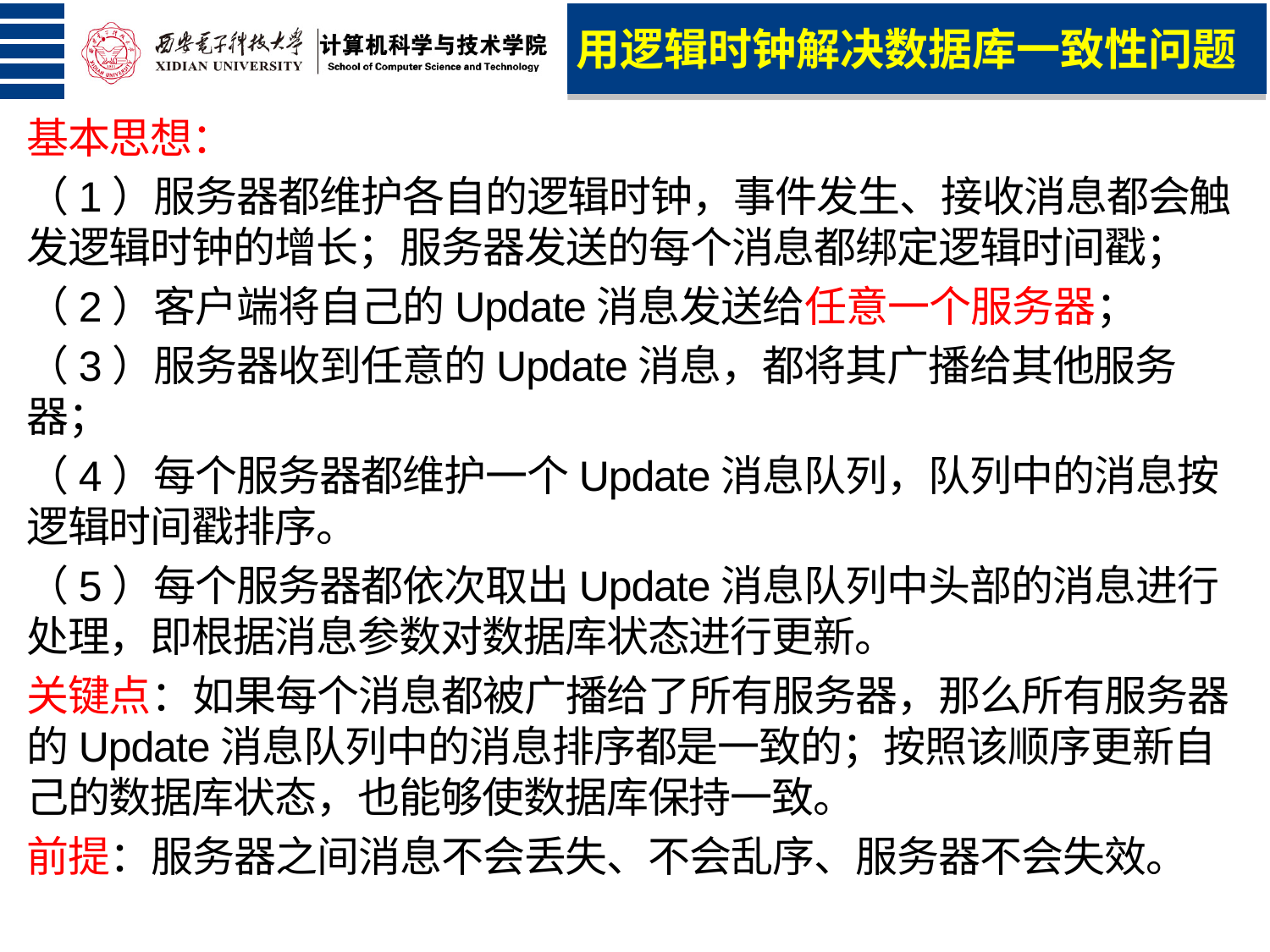

用逻辑时钟解决数据库一致性问题
基本思想：
（1）服务器都维护各自的逻辑时钟，事件发生、接收消息都会触发逻辑时钟的增长；服务器发送的每个消息都绑定逻辑时间戳；
（2）客户端将自己的Update消息发送给任意一个服务器；
（3）服务器收到任意的Update消息，都将其广播给其他服务器；
（4）每个服务器都维护一个Update消息队列，队列中的消息按逻辑时间戳排序。
（5）每个服务器都依次取出Update消息队列中头部的消息进行处理，即根据消息参数对数据库状态进行更新。
关键点：如果每个消息都被广播给了所有服务器，那么所有服务器的Update消息队列中的消息排序都是一致的；按照该顺序更新自己的数据库状态，也能够使数据库保持一致。
前提：服务器之间消息不会丢失、不会乱序、服务器不会失效。